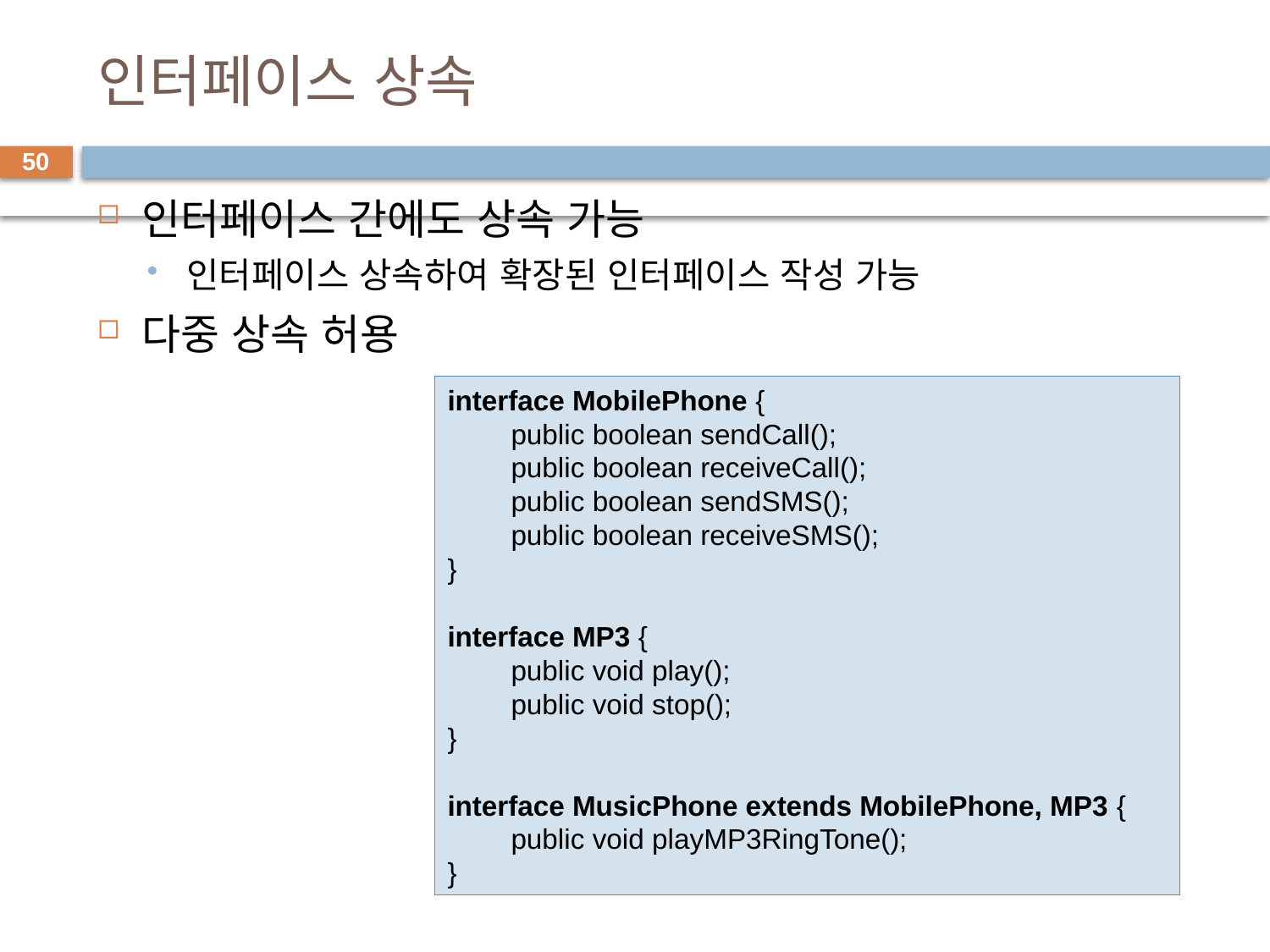

# 인터페이스 상속
50
인터페이스 간에도 상속 가능
인터페이스 상속하여 확장된 인터페이스 작성 가능
다중 상속 허용
interface MobilePhone {
public boolean sendCall();
public boolean receiveCall();
public boolean sendSMS();
public boolean receiveSMS();
}

interface MP3 {
public void play();
public void stop();
}

interface MusicPhone extends MobilePhone, MP3 {
public void playMP3RingTone();
}